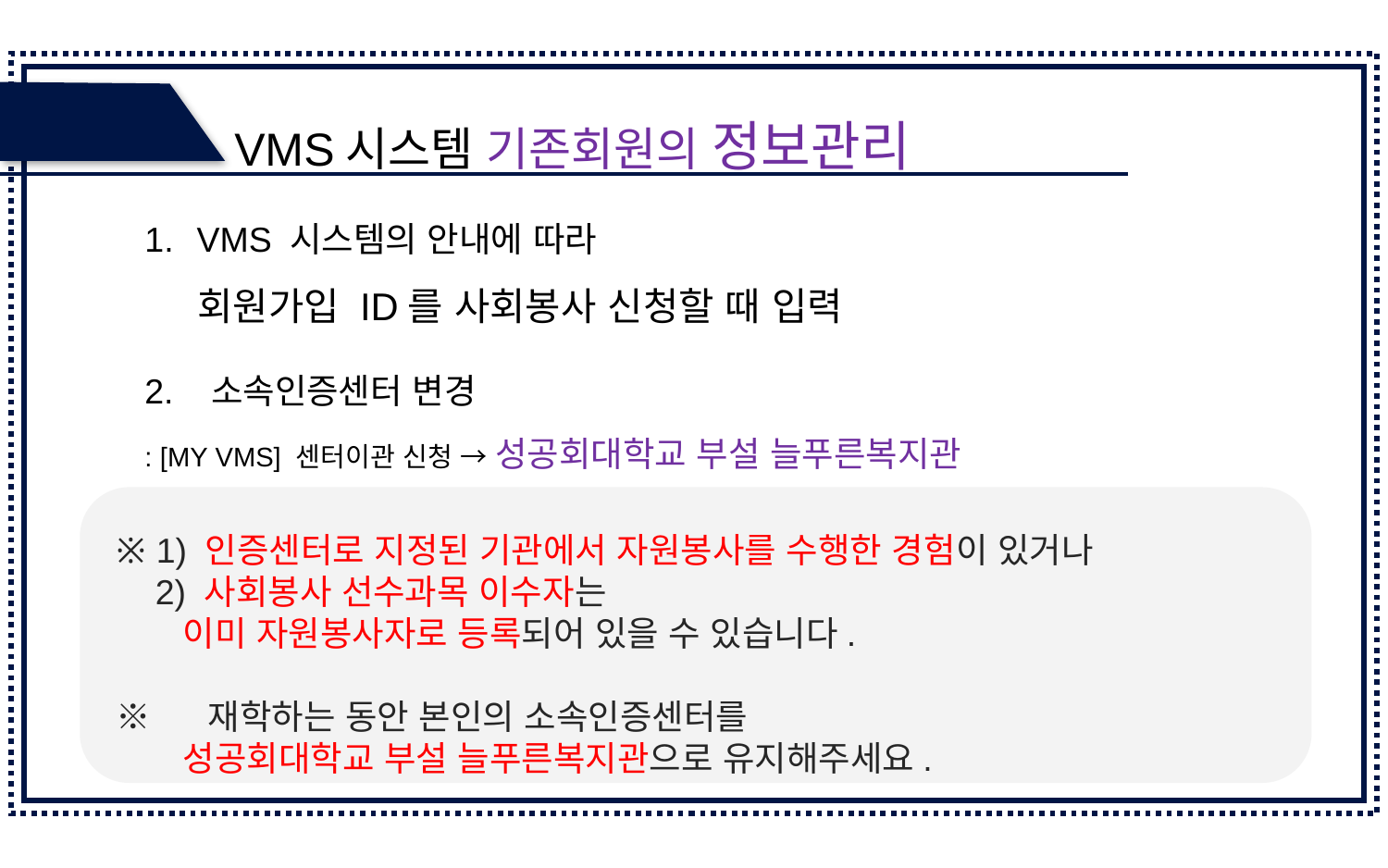

VMS시스템 기존회원의 정보관리
VMS 시스템의 안내에 따라
    회원가입 ID를 사회봉사 신청할 때 입력
2.   소속인증센터 변경
: [MY VMS] 센터이관 신청 → 성공회대학교 부설 늘푸른복지관

※  1) 인증센터로 지정된 기관에서 자원봉사를 수행한 경험이 있거나
    2) 사회봉사 선수과목 이수자는
      이미 자원봉사자로 등록되어 있을 수 있습니다.

※     재학하는 동안 본인의 소속인증센터를
      성공회대학교 부설 늘푸른복지관으로 유지해주세요.